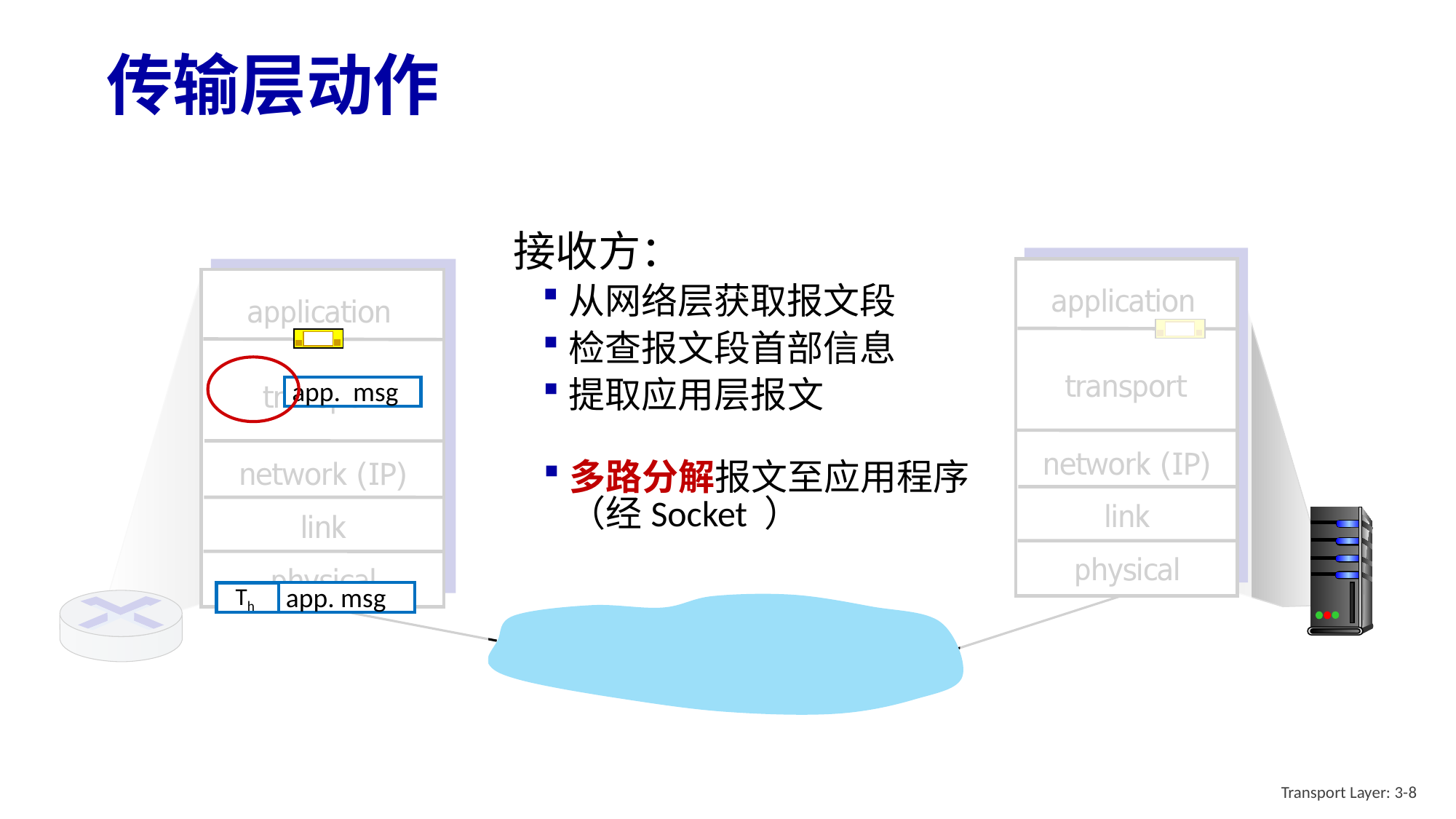

# 传输层动作

接收方：

application

network (IP)

link

physical

application

network (IP)

link

physical

从网络层获取报文段

检查报文段首部信息

transport
transport
app.  msg

提取应用层报文
多路分解报文至应用程序（经Socket ）

app. msg

   Th

Transport Layer: 3-8